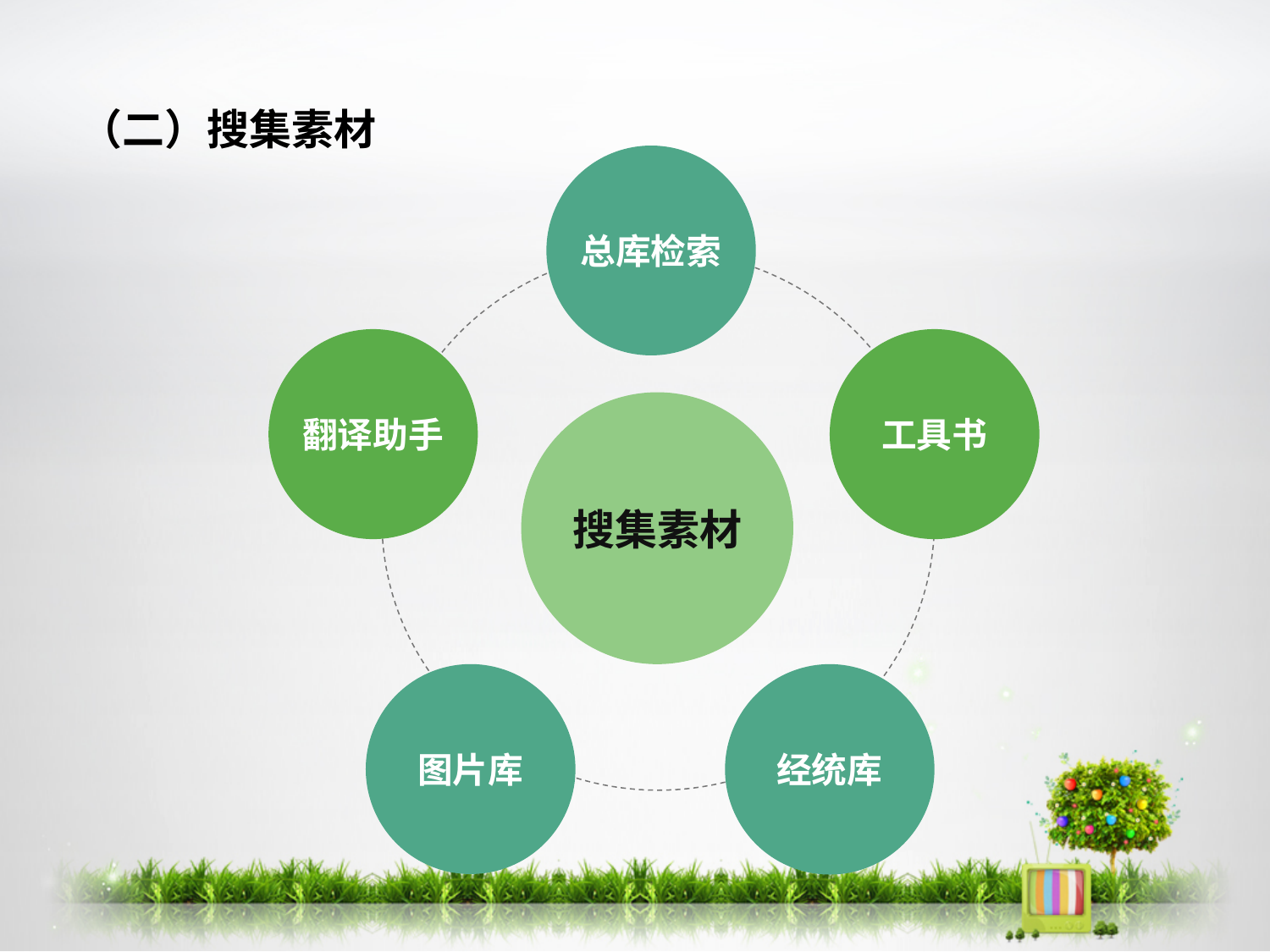

（二）搜集素材
总库检索

翻译助手
工具书
搜集素材
图片库
经统库